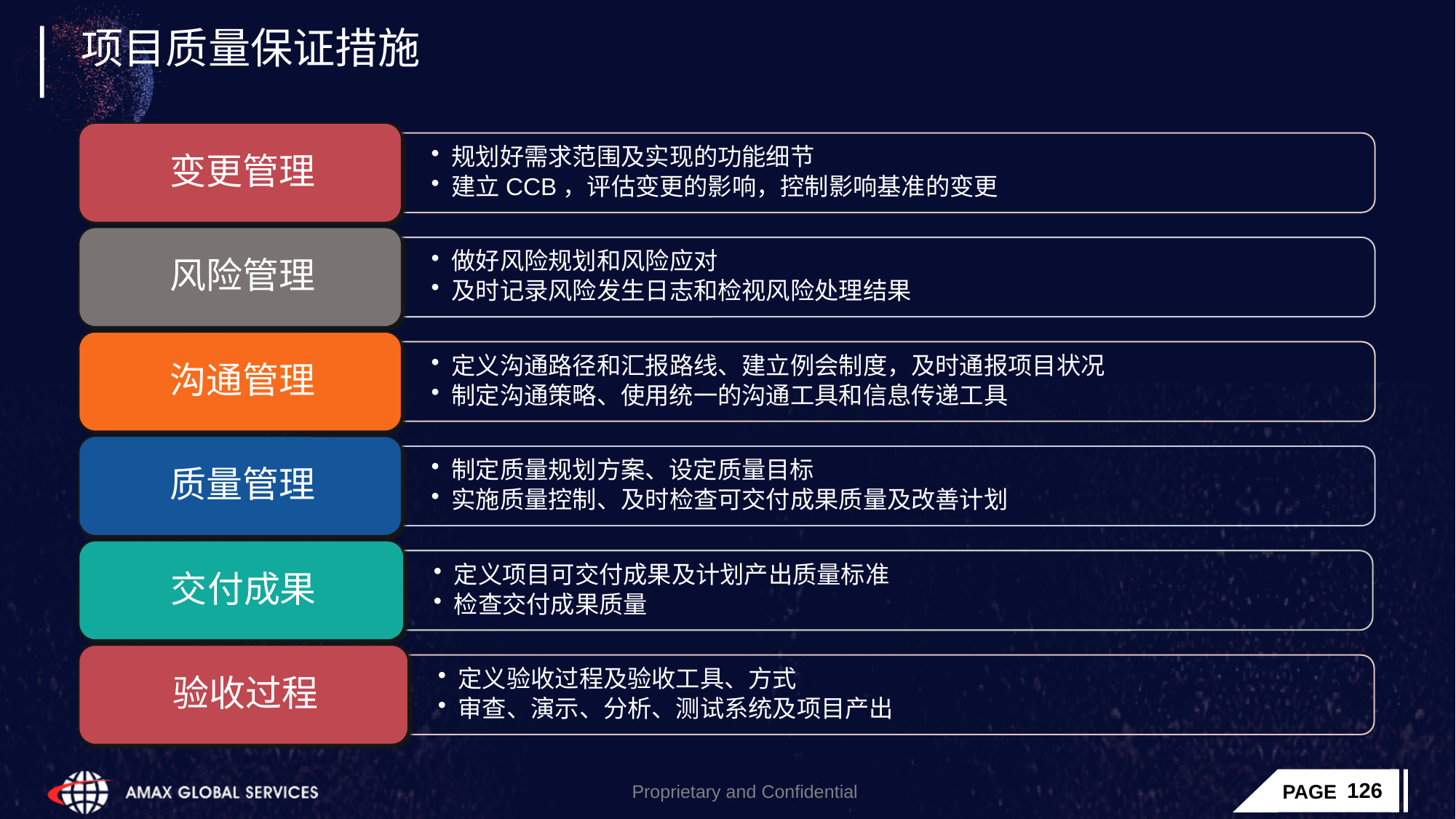

# 项目质量保证措施
规划好需求范围及实现的功能细节
建立CCB，评估变更的影响，控制影响基准的变更
变更管理
做好风险规划和风险应对
及时记录风险发生日志和检视风险处理结果
风险管理
定义沟通路径和汇报路线、建立例会制度，及时通报项目状况
制定沟通策略、使用统一的沟通工具和信息传递工具
沟通管理
制定质量规划方案、设定质量目标
实施质量控制、及时检查可交付成果质量及改善计划
质量管理
定义项目可交付成果及计划产出质量标准
检查交付成果质量
交付成果
定义验收过程及验收工具、方式
审查、演示、分析、测试系统及项目产出
验收过程